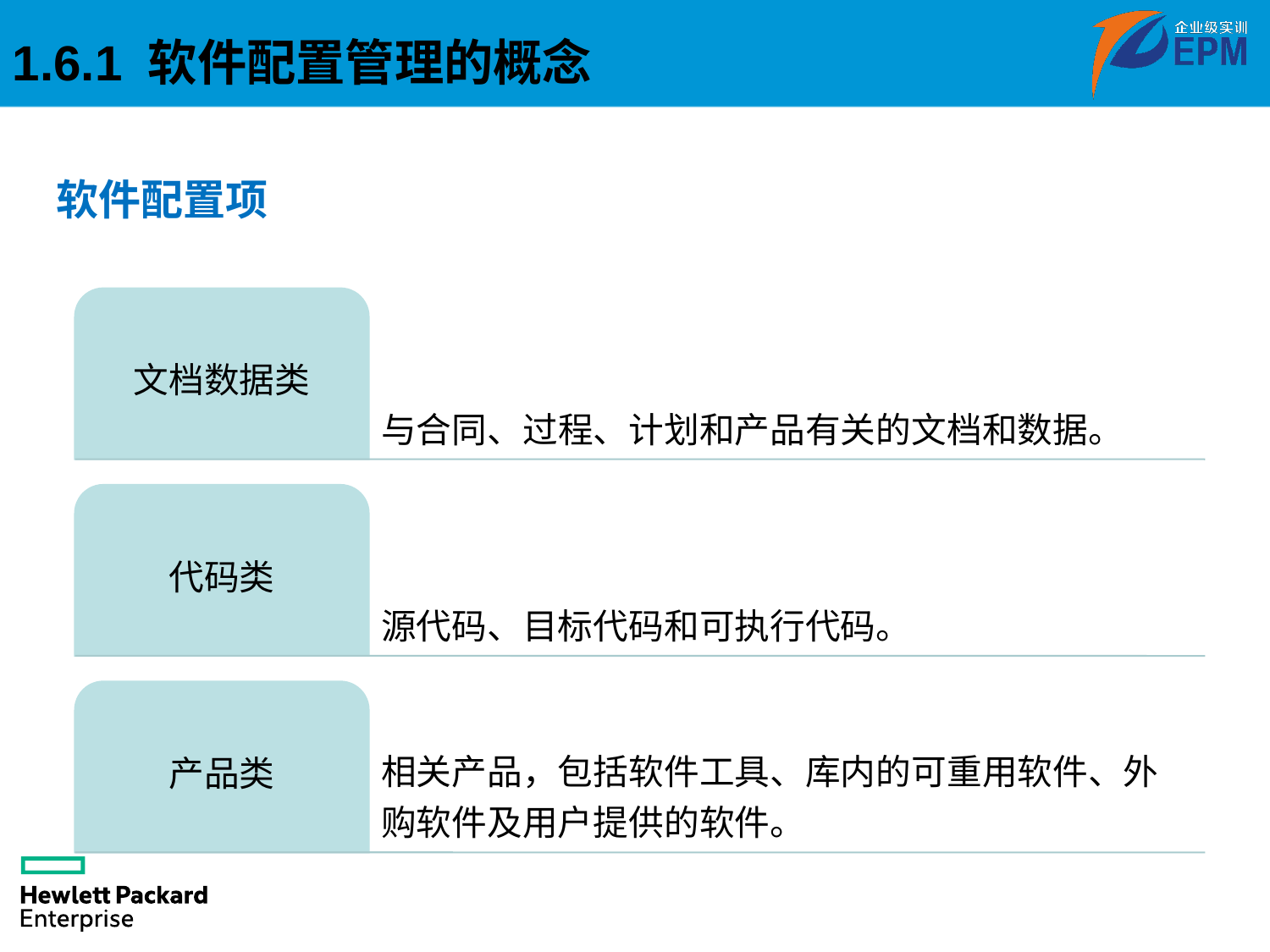

1.6.1 软件配置管理的概念
软件配置项
文档数据类
与合同、过程、计划和产品有关的文档和数据。
代码类
源代码、目标代码和可执行代码。
产品类
相关产品，包括软件工具、库内的可重用软件、外购软件及用户提供的软件。